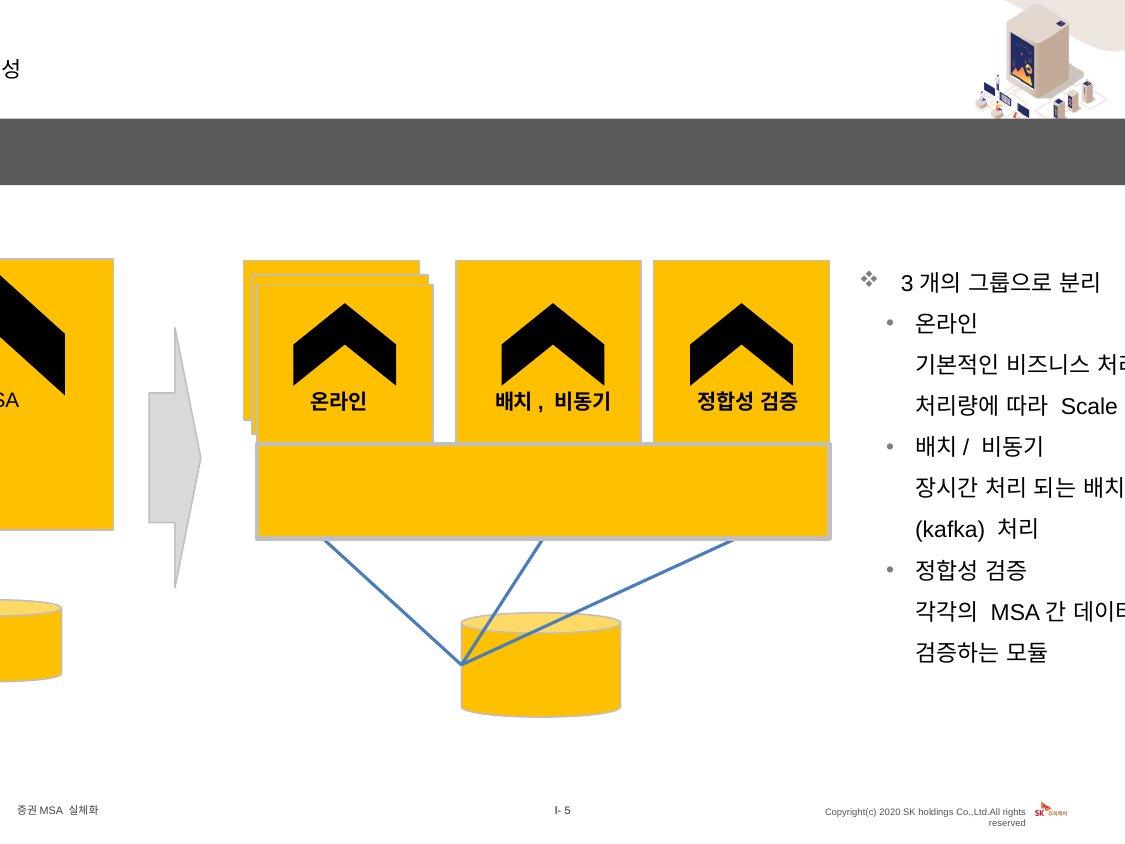

MSA 세부 구성
독립적으로 분리된 하나의 MSA는 어떻게 구성할까?.
3개의 그룹으로 분리
온라인
기본적인 비즈니스 처리
처리량에 따라 Scale out
배치/ 비동기
장시간 처리 되는 배치 또는 비동기(kafka) 처리
정합성 검증
각각의 MSA간 데이터 동일성을 검증하는 모듈

MSA

온라인
배치, 비동기
정합성 검증